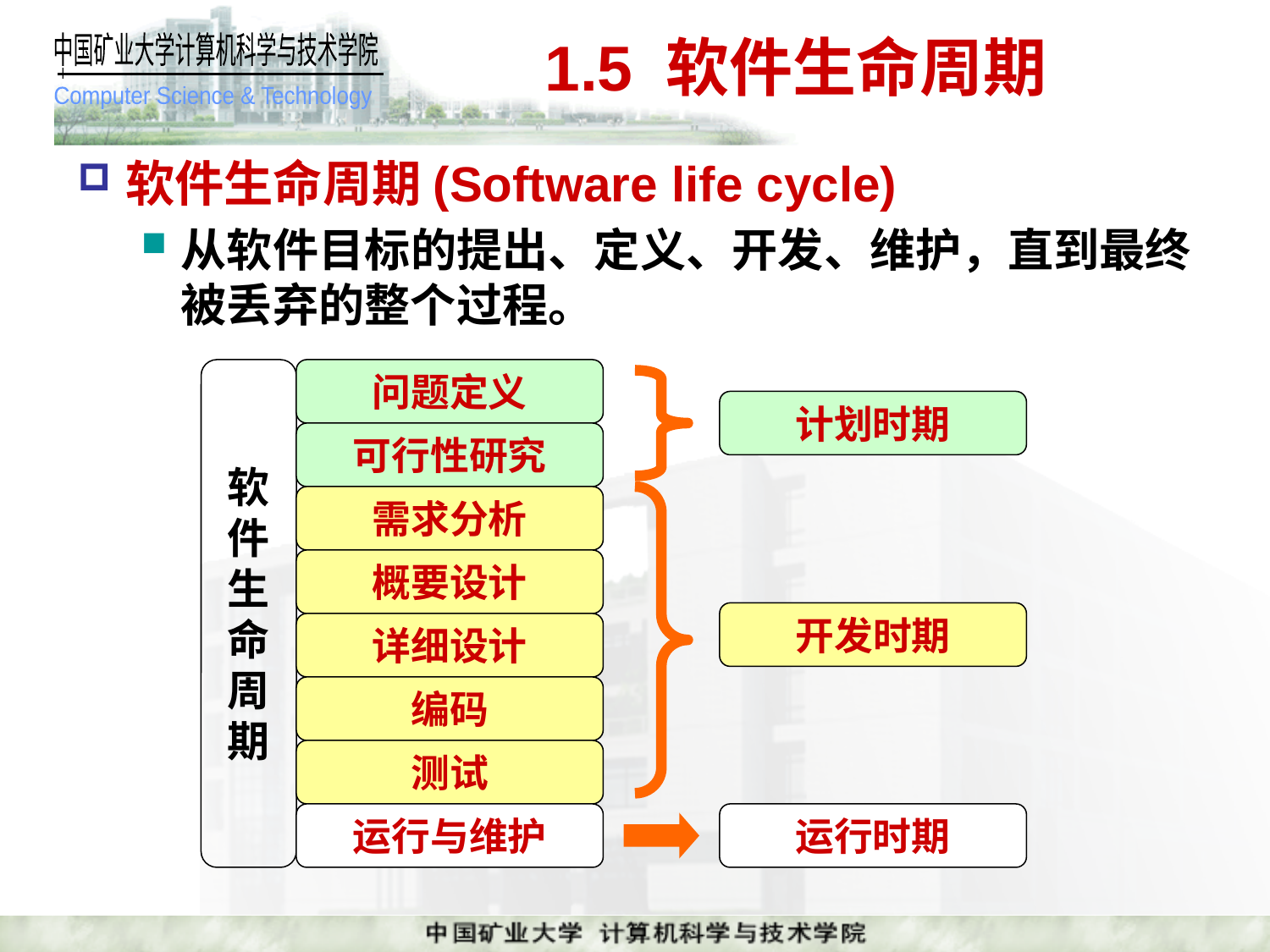

# 1.5 软件生命周期
软件生命周期(Software life cycle)
从软件目标的提出、定义、开发、维护，直到最终被丢弃的整个过程。

软
件
生
命
周
期
问题定义

计划时期
可行性研究
需求分析

概要设计
开发时期
详细设计
编码
测试
运行与维护
运行时期

80